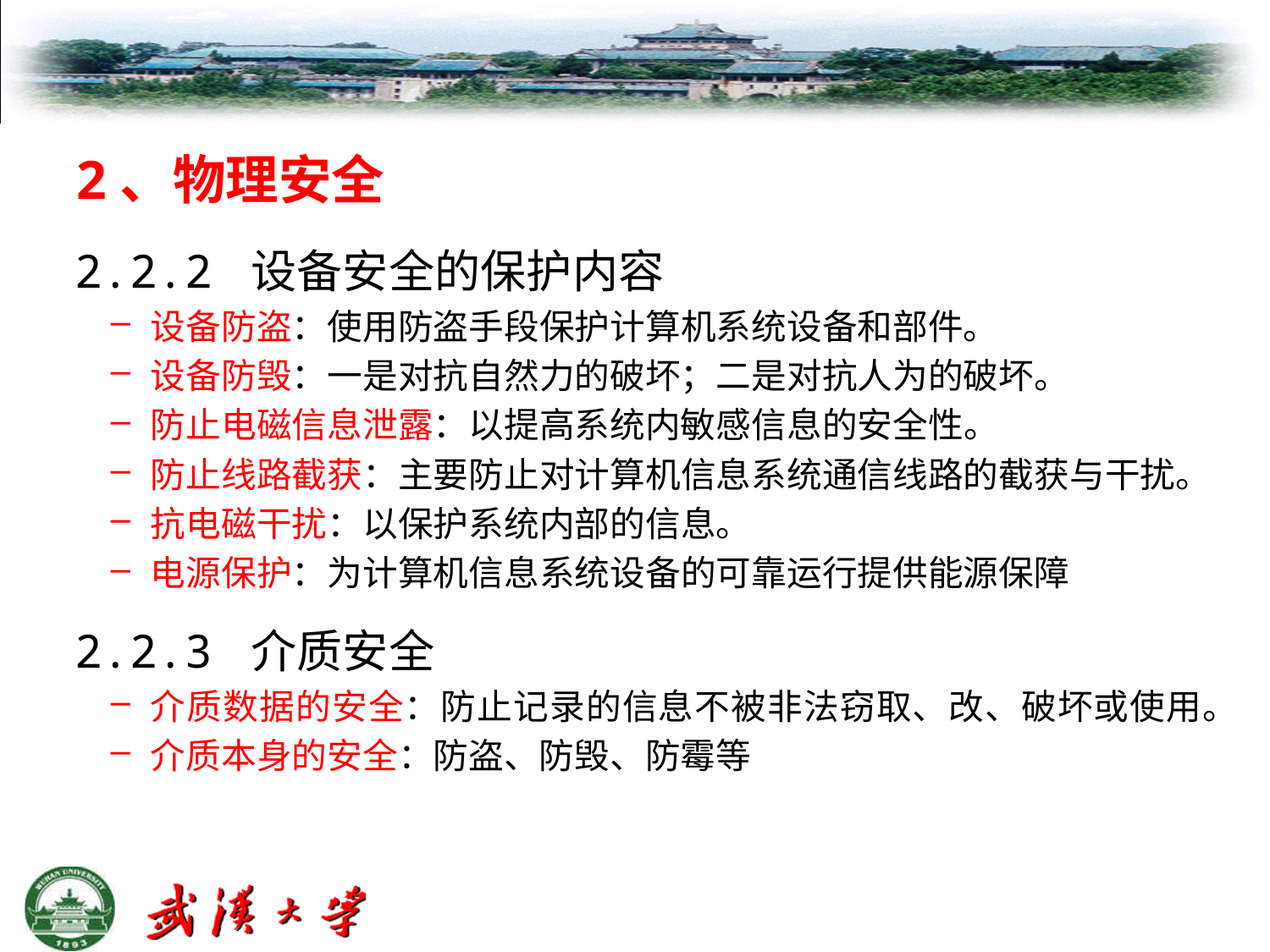

# 2、物理安全
 2.2.2 设备安全的保护内容
设备防盗：使用防盗手段保护计算机系统设备和部件。
设备防毁：一是对抗自然力的破坏；二是对抗人为的破坏。
防止电磁信息泄露：以提高系统内敏感信息的安全性。
防止线路截获：主要防止对计算机信息系统通信线路的截获与干扰。
抗电磁干扰：以保护系统内部的信息。
电源保护：为计算机信息系统设备的可靠运行提供能源保障

 2.2.3 介质安全
介质数据的安全：防止记录的信息不被非法窃取、改、破坏或使用。
介质本身的安全：防盗、防毁、防霉等